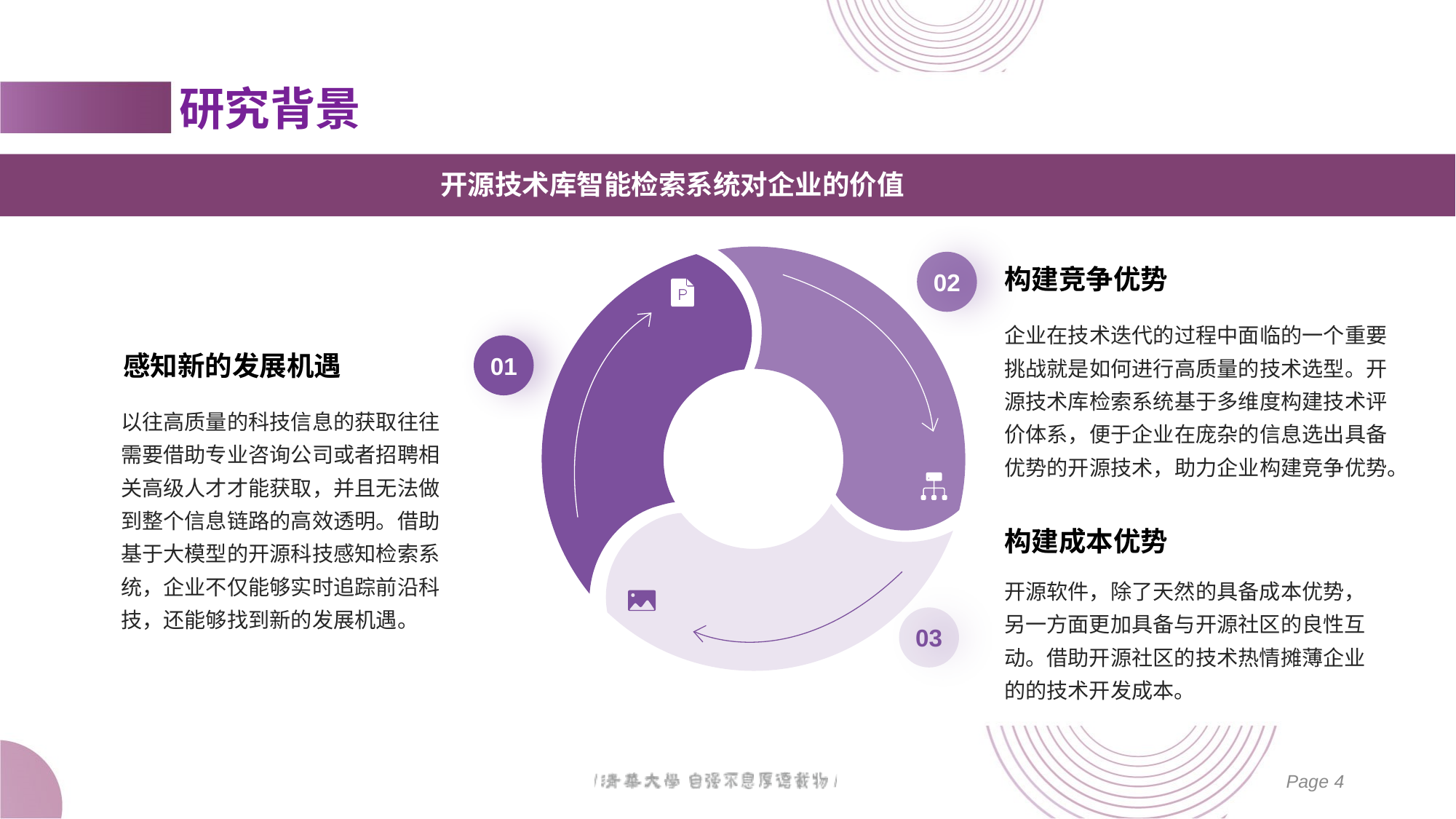

# 研究背景

开源技术库智能检索系统对企业的价值

02

构建竞争优势
企业在技术迭代的过程中面临的一个重要挑战就是如何进行高质量的技术选型。开源技术库检索系统基于多维度构建技术评价体系，便于企业在庞杂的信息选出具备优势的开源技术，助力企业构建竞争优势。
01
感知新的发展机遇
以往高质量的科技信息的获取往往需要借助专业咨询公司或者招聘相关高级人才才能获取，并且无法做到整个信息链路的高效透明。借助基于大模型的开源科技感知检索系统，企业不仅能够实时追踪前沿科技，还能够找到新的发展机遇。

构建成本优势
开源软件，除了天然的具备成本优势，另一方面更加具备与开源社区的良性互动。借助开源社区的技术热情摊薄企业的的技术开发成本。
03
Page 4